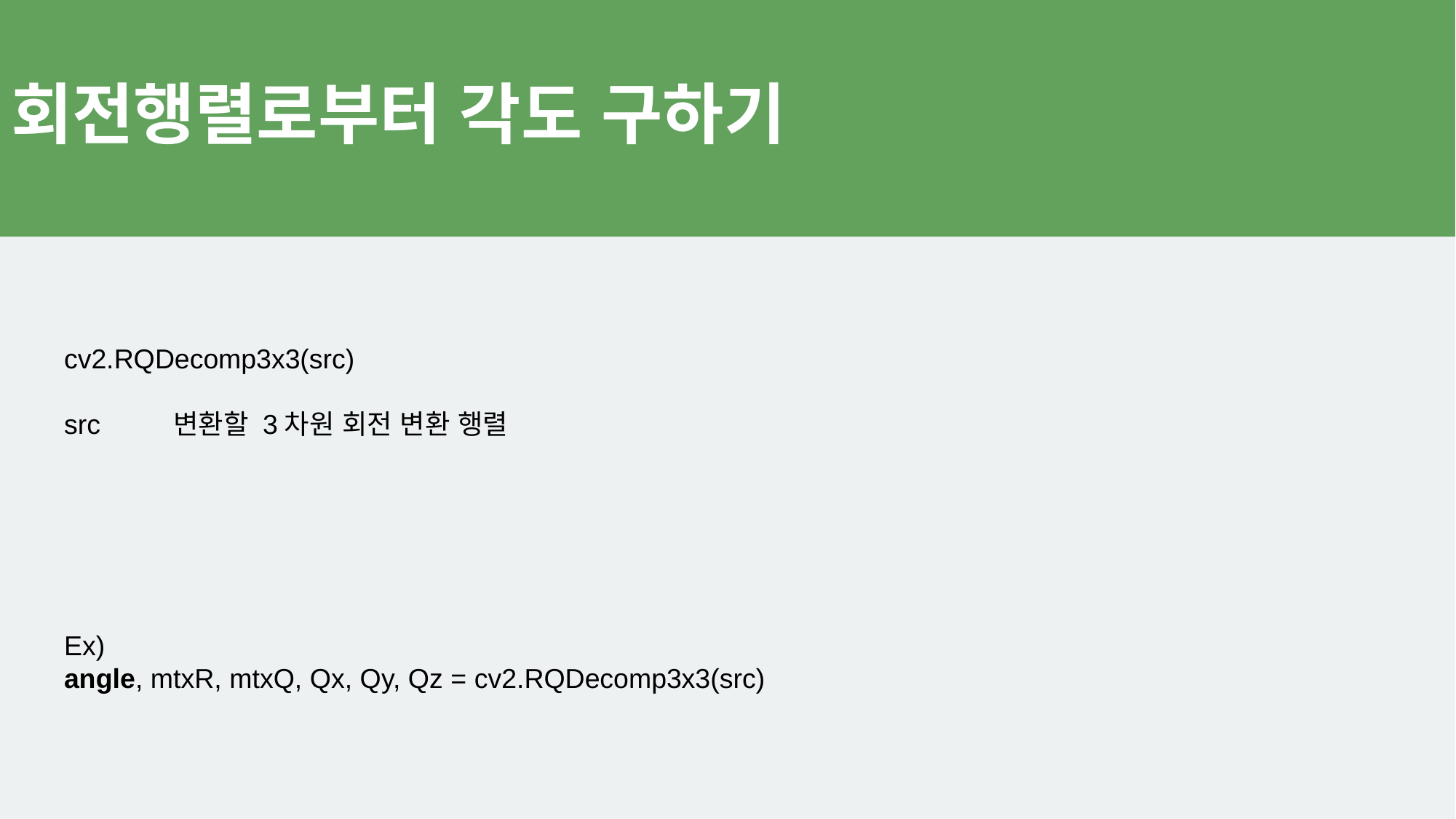

# 회전행렬로부터 각도 구하기
cv2.RQDecomp3x3(src)

src 	변환할 3차원 회전 변환 행렬

Ex)
angle, mtxR, mtxQ, Qx, Qy, Qz = cv2.RQDecomp3x3(src)